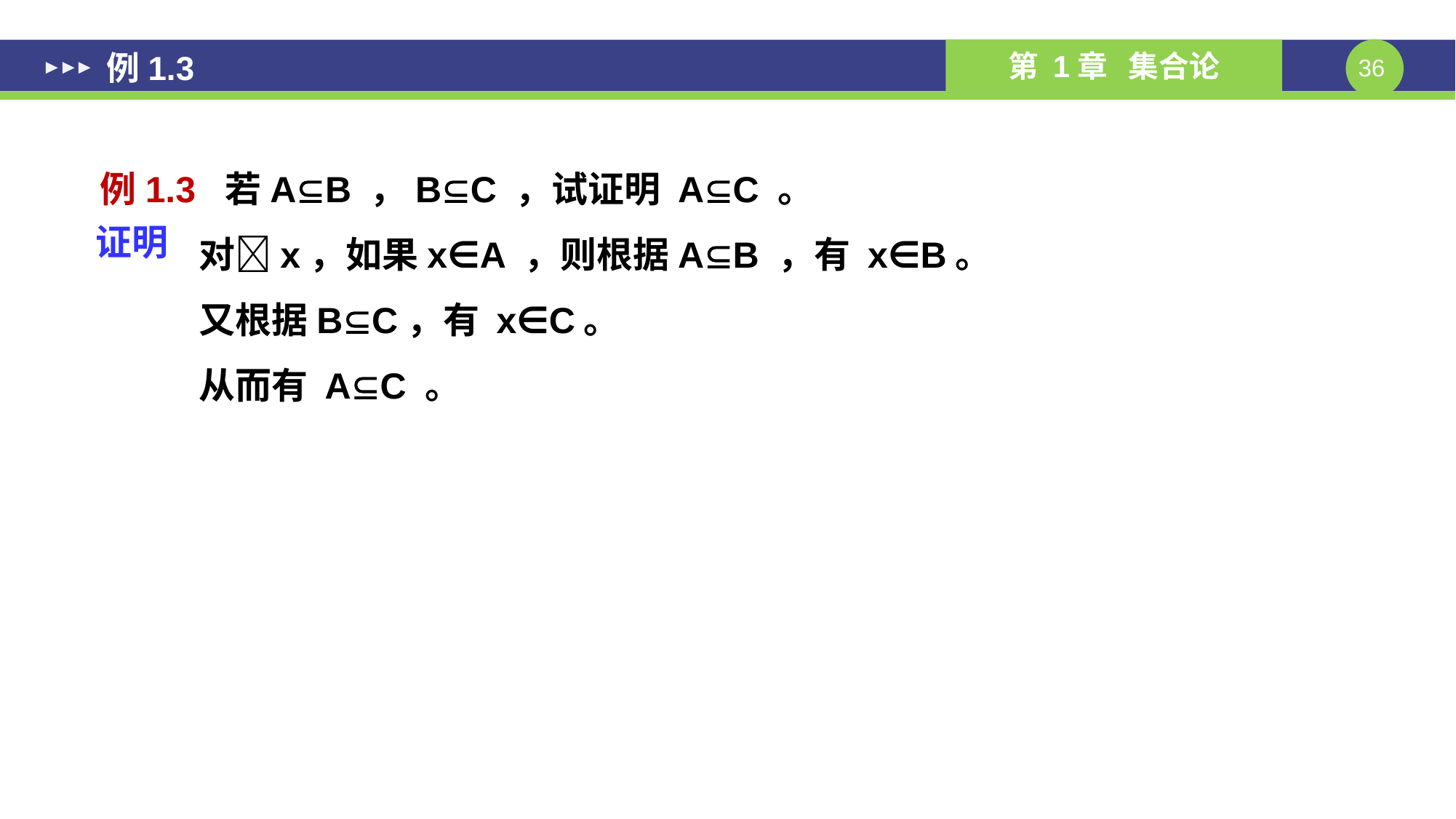

例1.3
例1.3  若A⊆B ，B⊆C ，试证明 A⊆C 。
           对∀x，如果x∈A ，则根据A⊆B ，有 x∈B。
           又根据B⊆C，有 x∈C。
           从而有 A⊆C 。
证明